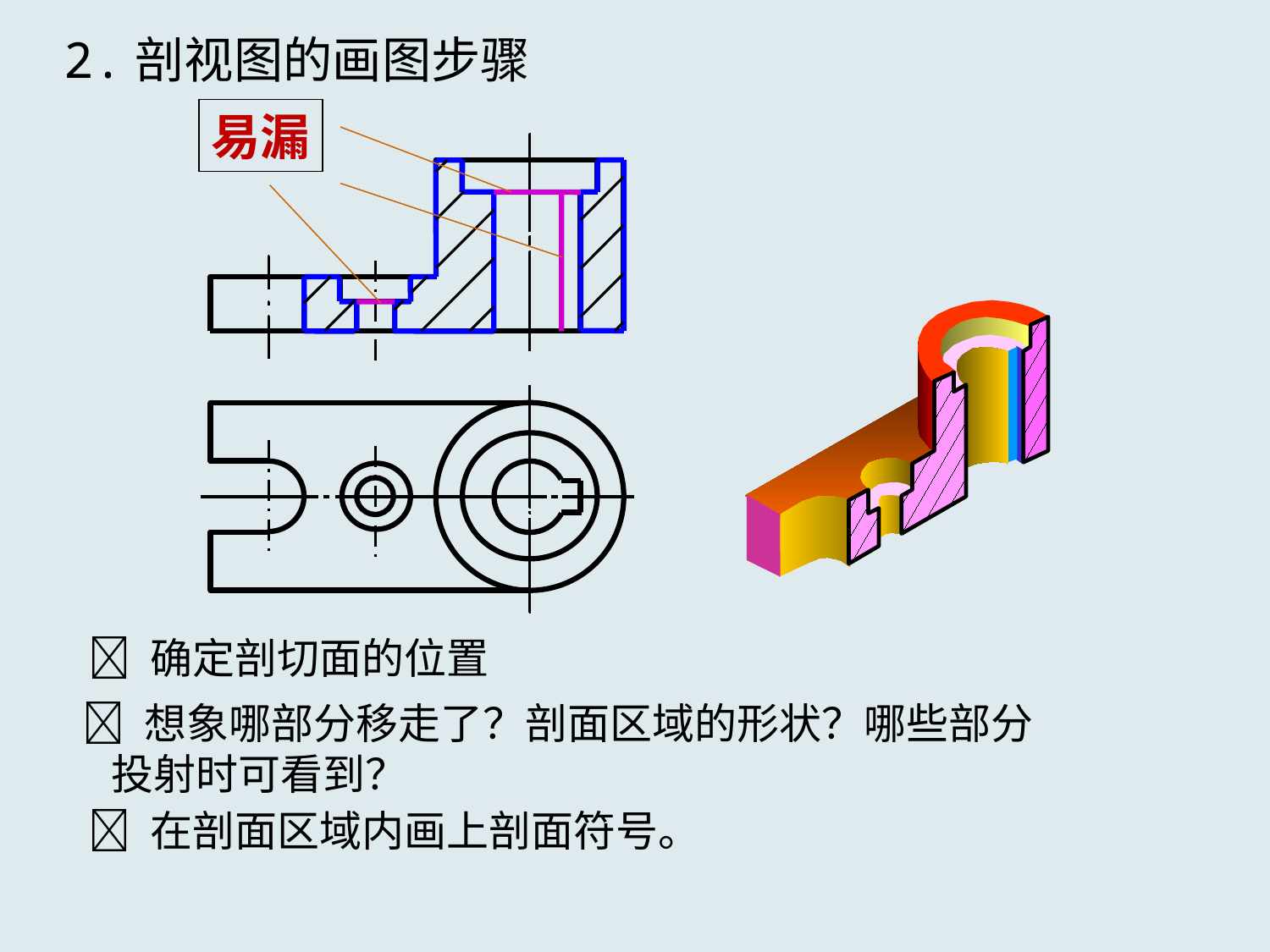

2.剖视图的画图步骤
易漏

• 确定剖切面的位置
• 想象哪部分移走了？剖面区域的形状？哪些部分
  投射时可看到？
• 在剖面区域内画上剖面符号。